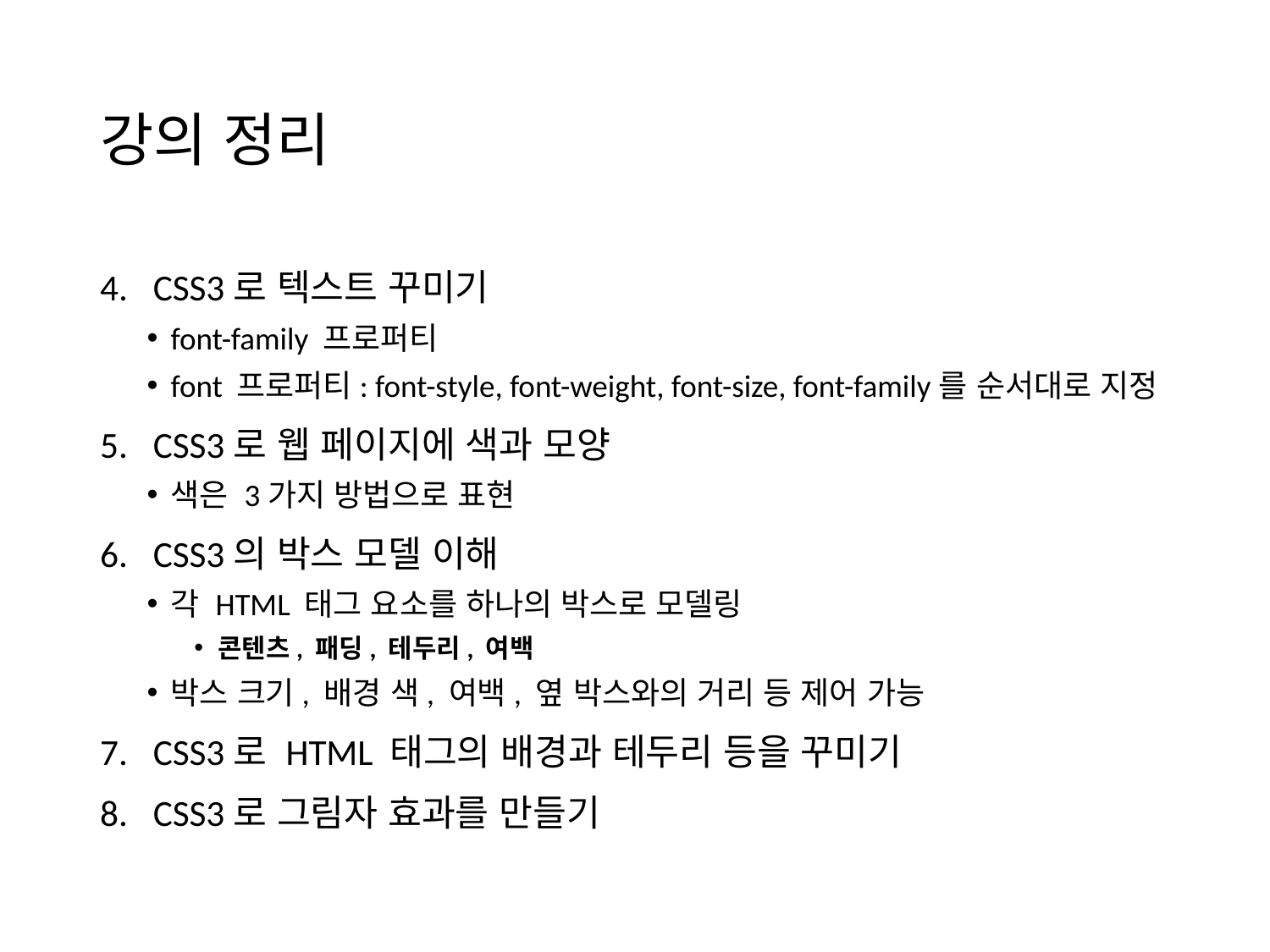

# 강의 정리
CSS3로 텍스트 꾸미기
font-family 프로퍼티
font 프로퍼티: font-style, font-weight, font-size, font-family를 순서대로 지정
CSS3로 웹 페이지에 색과 모양
색은 3가지 방법으로 표현
CSS3의 박스 모델 이해
각 HTML 태그 요소를 하나의 박스로 모델링
콘텐츠, 패딩, 테두리, 여백
박스 크기, 배경 색, 여백, 옆 박스와의 거리 등 제어 가능
CSS3로 HTML 태그의 배경과 테두리 등을 꾸미기
CSS3로 그림자 효과를 만들기